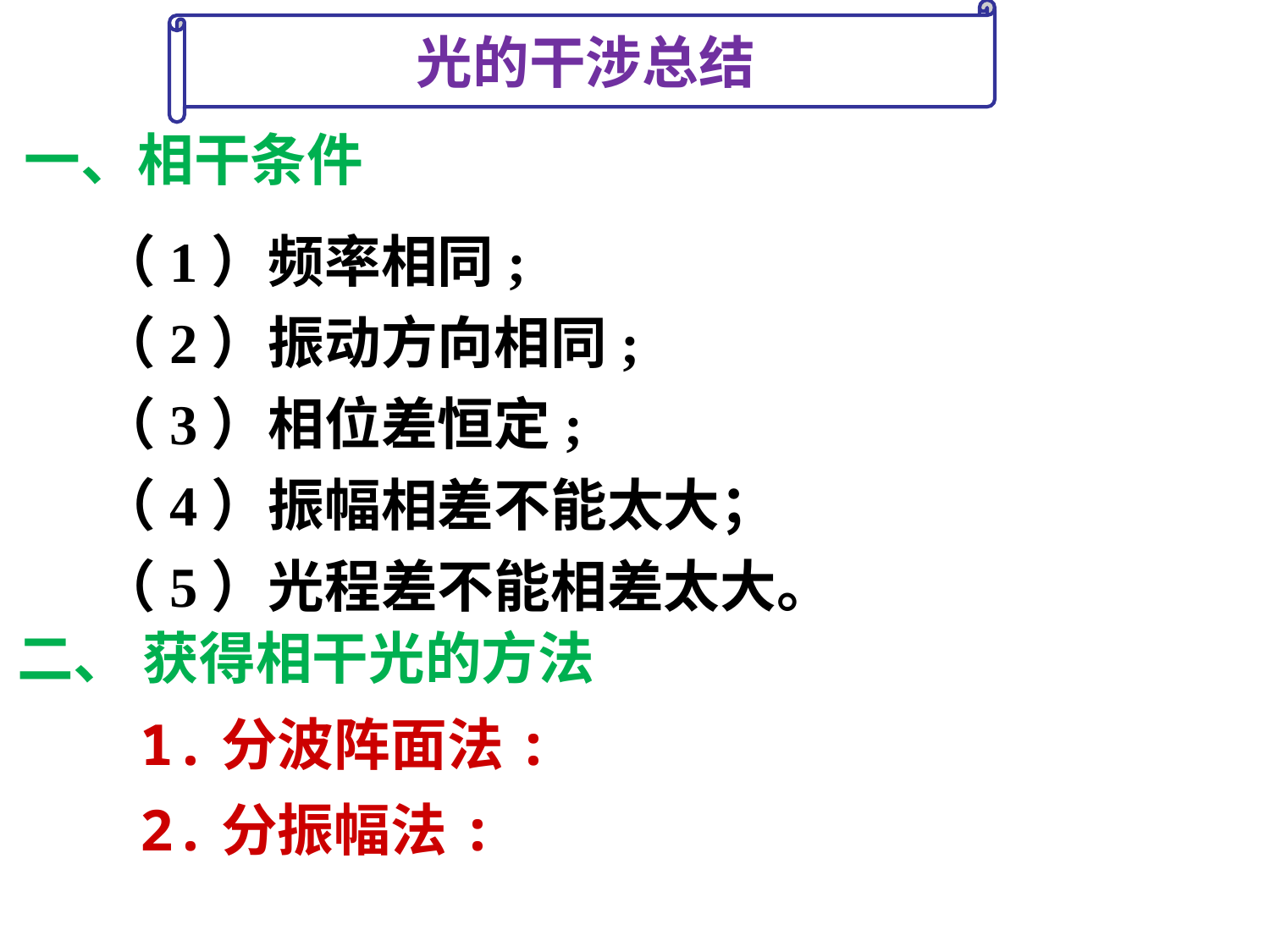

光的干涉总结
一、相干条件
（1）频率相同;
（2）振动方向相同;
（3）相位差恒定;
（4）振幅相差不能太大；
（5）光程差不能相差太大。
二、 获得相干光的方法
1.分波阵面法:
2.分振幅法: